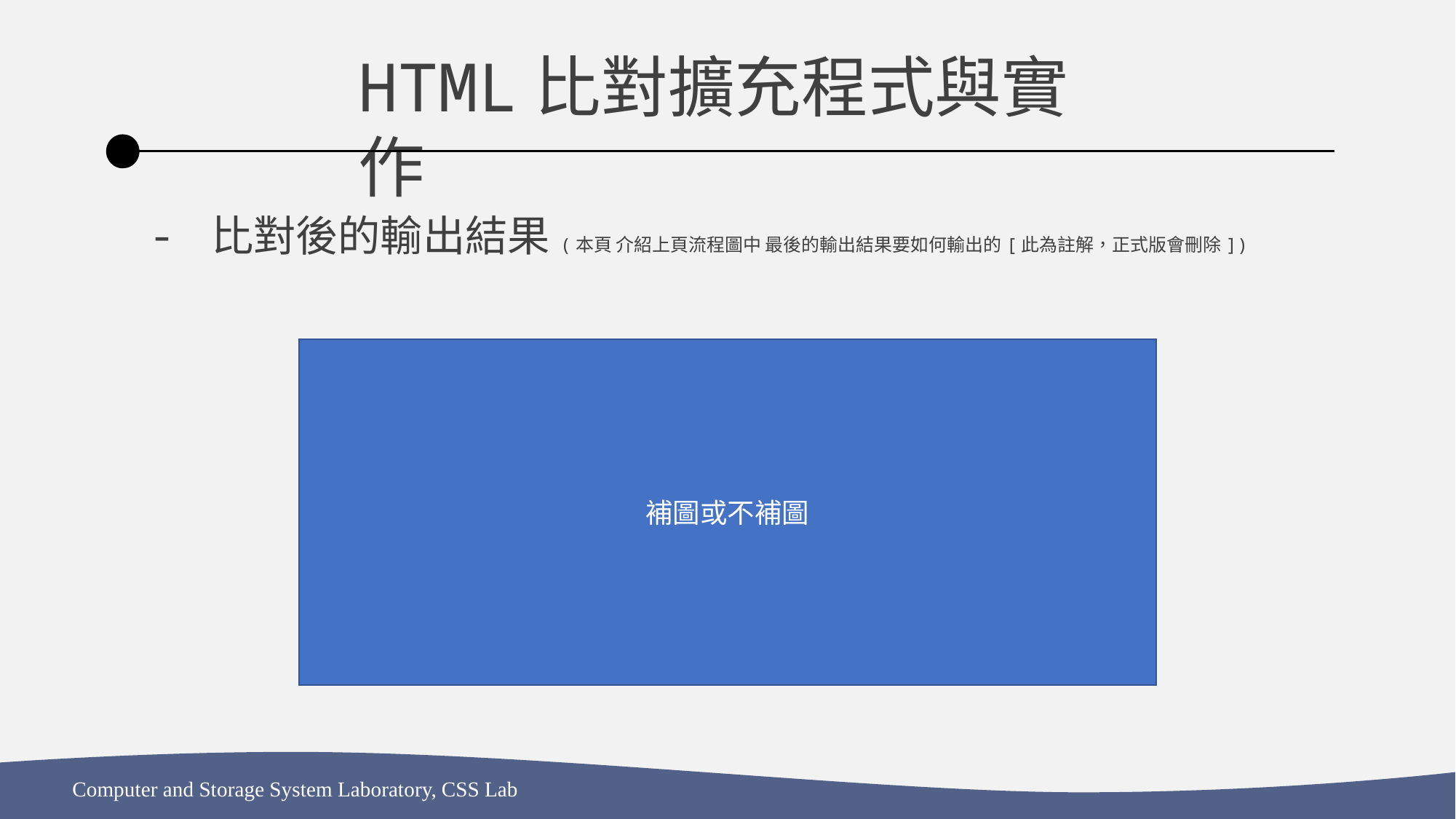

HTML比對擴充程式與實作

比對後的輸出結果(本頁 介紹上頁流程圖中 最後的輸出結果要如何輸出的[此為註解，正式版會刪除])
補圖或不補圖

Computer and Storage System Laboratory, CSS Lab